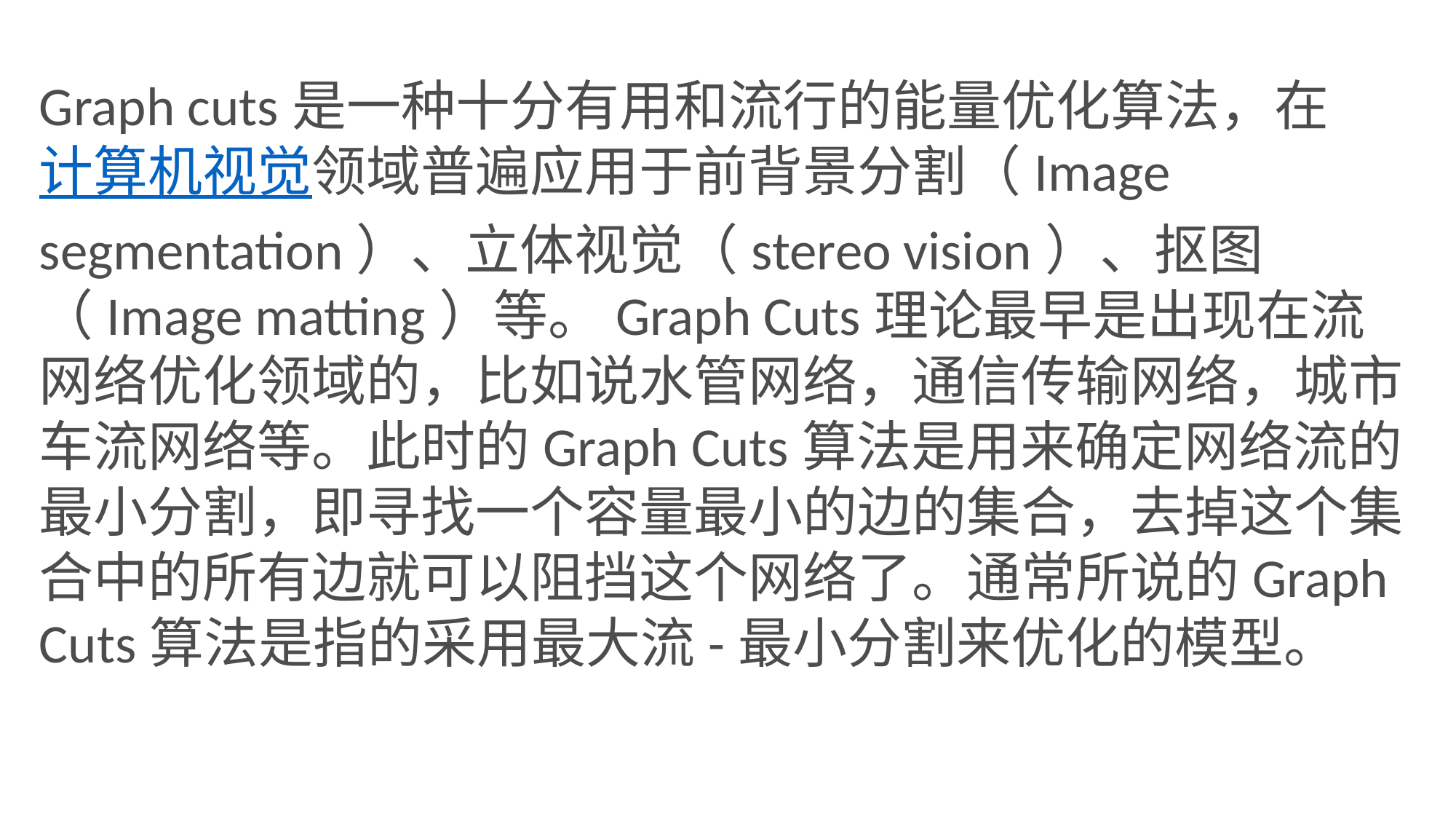

Graph cuts是一种十分有用和流行的能量优化算法，在计算机视觉领域普遍应用于前背景分割（Image segmentation）、立体视觉（stereo vision）、抠图（Image matting）等。Graph Cuts理论最早是出现在流网络优化领域的，比如说水管网络，通信传输网络，城市车流网络等。此时的Graph Cuts算法是用来确定网络流的最小分割，即寻找一个容量最小的边的集合，去掉这个集合中的所有边就可以阻挡这个网络了。通常所说的Graph Cuts算法是指的采用最大流-最小分割来优化的模型。